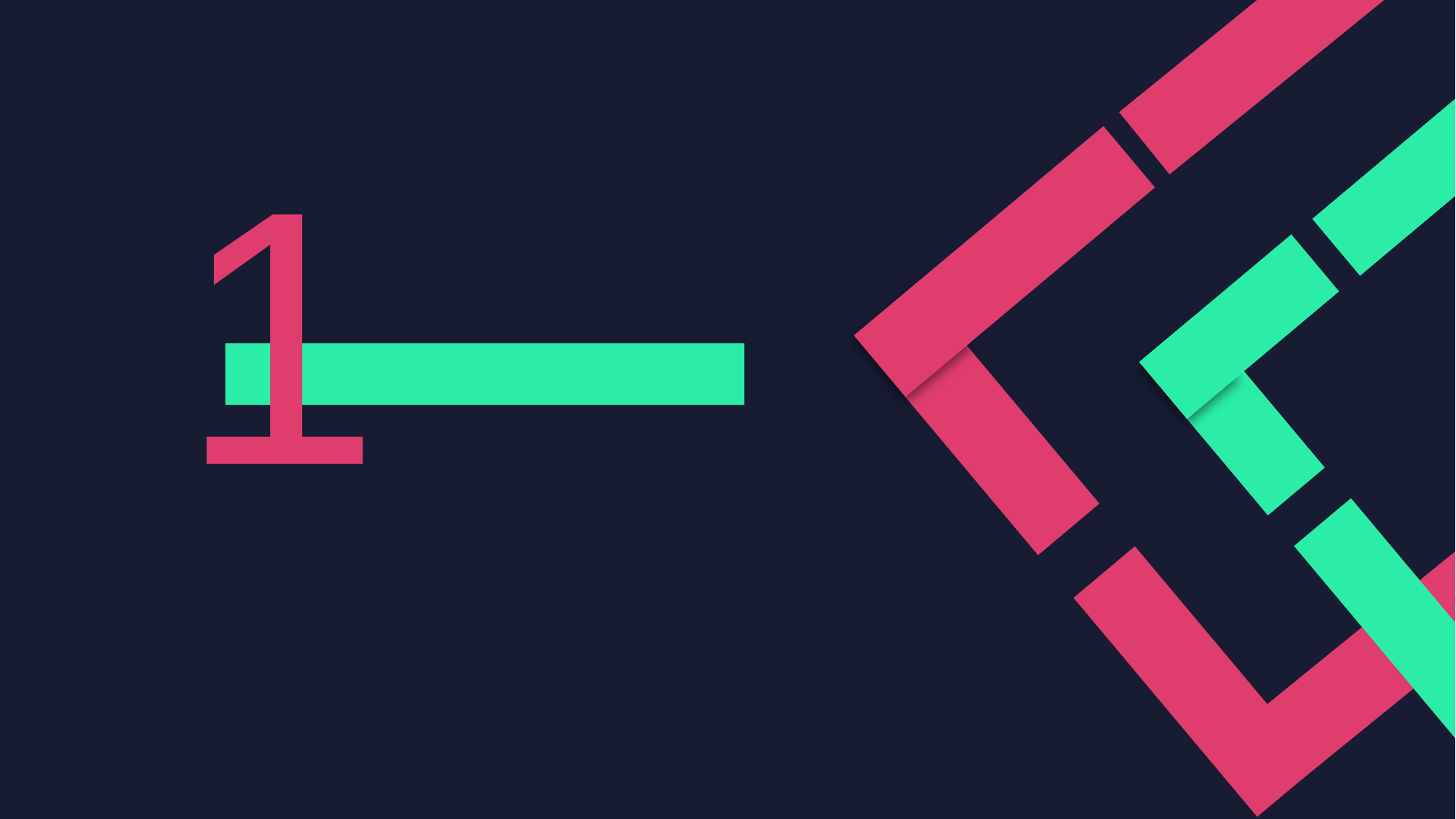

1

현행 시스템 파악

:
현 시스템 DBMS